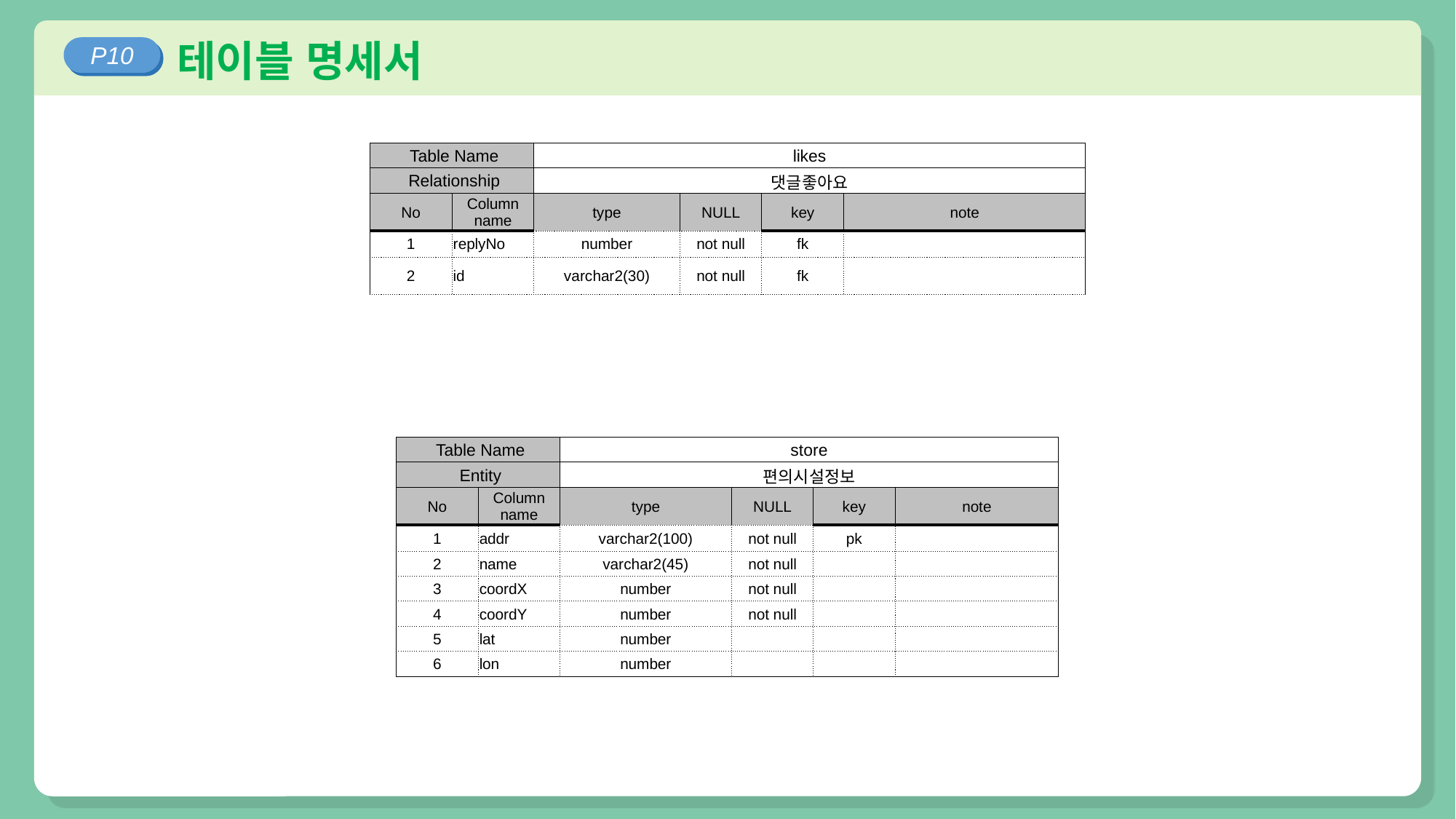

테이블 명세서
P10
| Table Name |  | likes |  |  |  |
| --- | --- | --- | --- | --- | --- |
| Relationship |  | 댓글좋아요 |  |  |  |
| No | Column name | type | NULL | key | note |
| 1 | replyNo | number | not null | fk |  |
| 2 | id | varchar2(30) | not null | fk |  |
| Table Name |  | store |  |  |  |  |
| --- | --- | --- | --- | --- | --- | --- |
| Entity |  | 편의시설정보 |  |  |  |  |
| No | Column name | type | NULL | key | note |  |
| 1 | addr | varchar2(100) | not null | pk |  |  |
| 2 | name | varchar2(45) | not null |  |  |  |
| 3 | coordX | number | not null |  |  |  |
| 4 | coordY | number | not null |  |  |  |
| 5 | lat | number |  |  |  |  |
| 6 | lon | number |  |  |  |  |